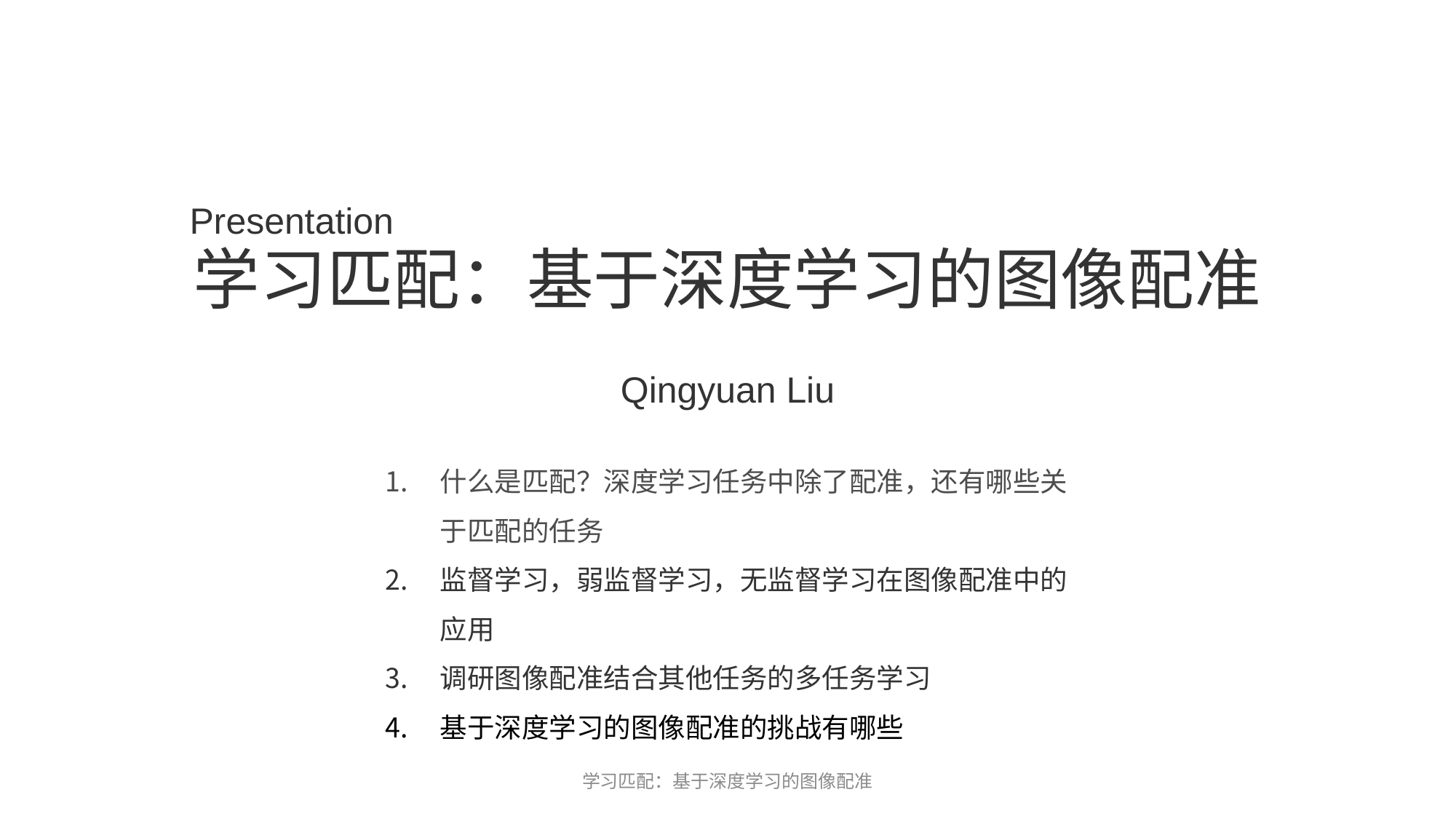

Presentation
学习匹配：基于深度学习的图像配准

Qingyuan Liu
什么是匹配？深度学习任务中除了配准，还有哪些关于匹配的任务
监督学习，弱监督学习，无监督学习在图像配准中的应用
调研图像配准结合其他任务的多任务学习
基于深度学习的图像配准的挑战有哪些
学习匹配：基于深度学习的图像配准